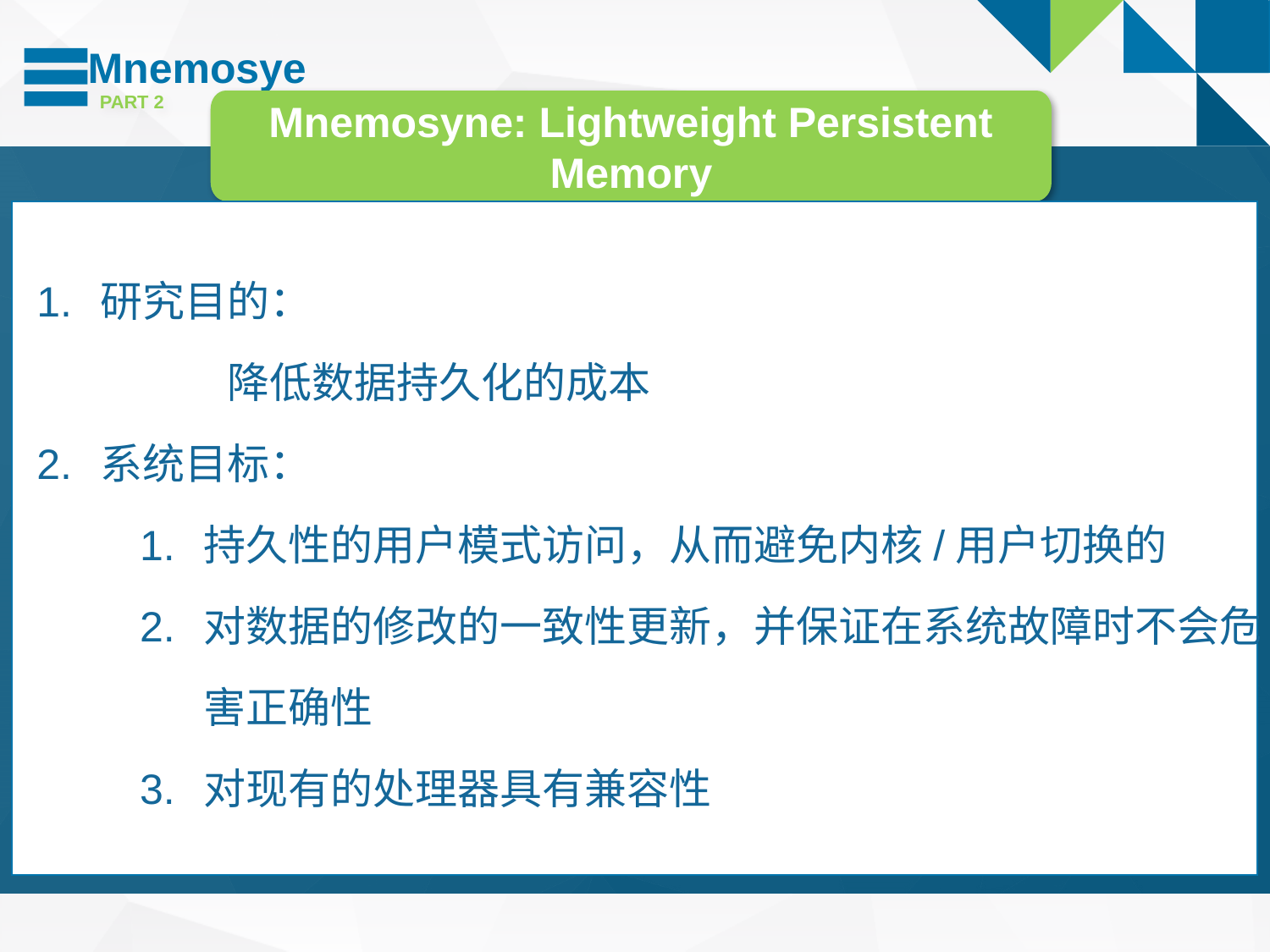

Mnemosye

PART 2
Mnemosyne: Lightweight Persistent Memory

研究目的：
	降低数据持久化的成本
系统目标：
持久性的用户模式访问，从而避免内核/用户切换的
对数据的修改的一致性更新，并保证在系统故障时不会危害正确性
对现有的处理器具有兼容性